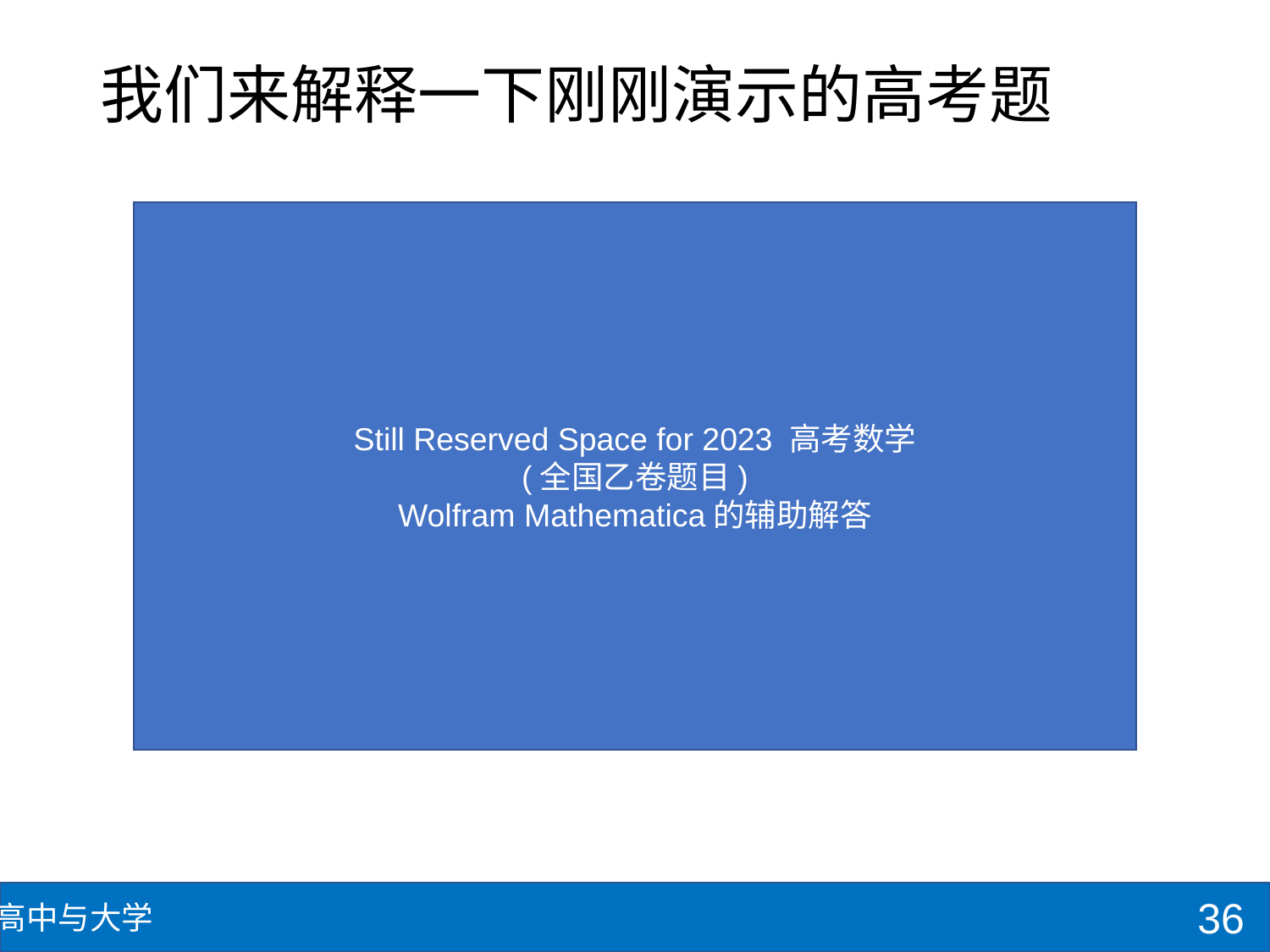

# 我们来解释一下刚刚演示的高考题
Still Reserved Space for 2023 高考数学
(全国乙卷题目)
Wolfram Mathematica的辅助解答
36